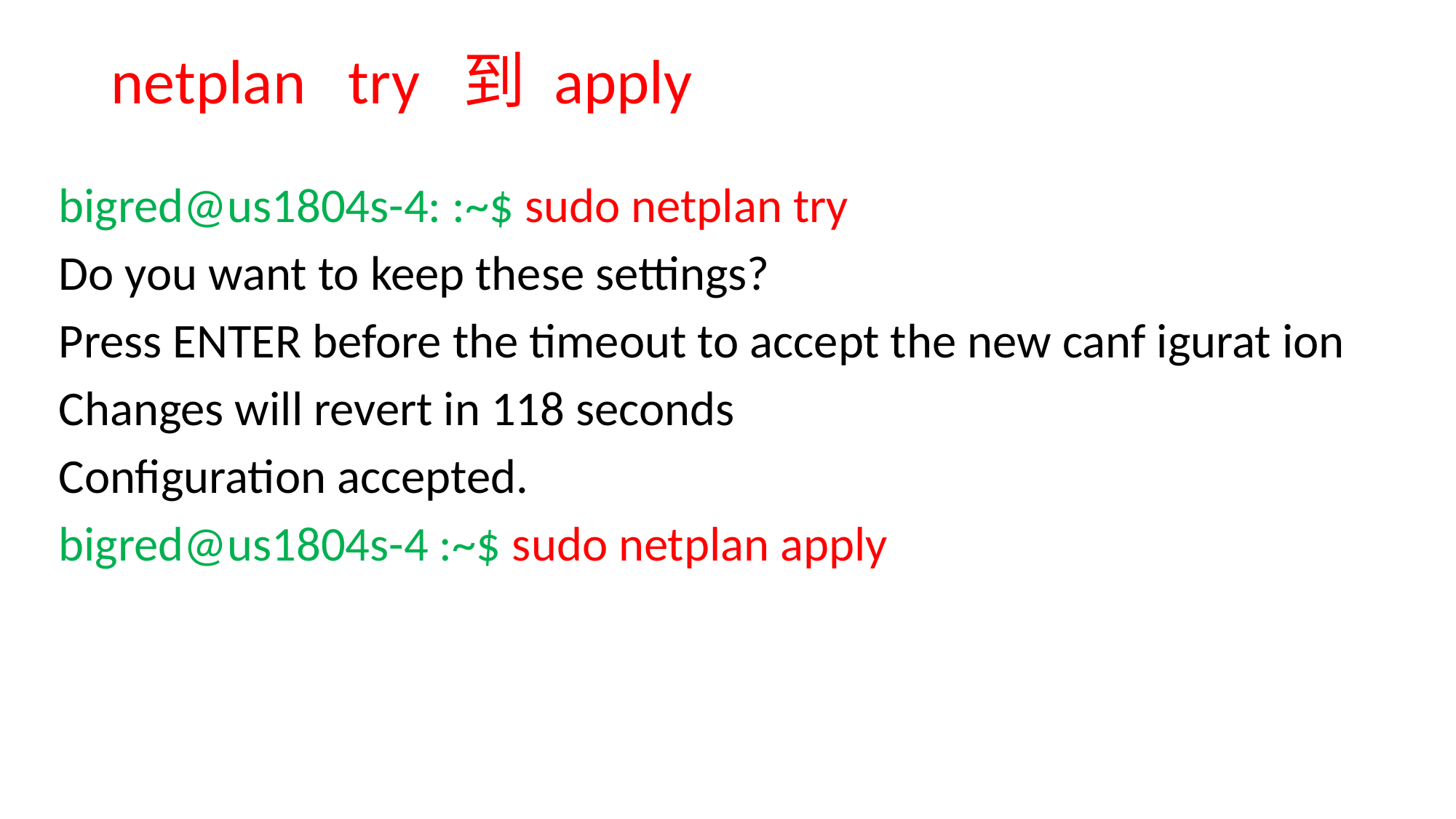

# netplan   try  到 apply
bigred@us1804s-4: :~$ sudo netplan try
Do you want to keep these settings?
Press ENTER before the timeout to accept the new canf igurat ion
Changes will revert in 118 seconds
Configuration accepted.
bigred@us1804s-4 :~$ sudo netplan apply